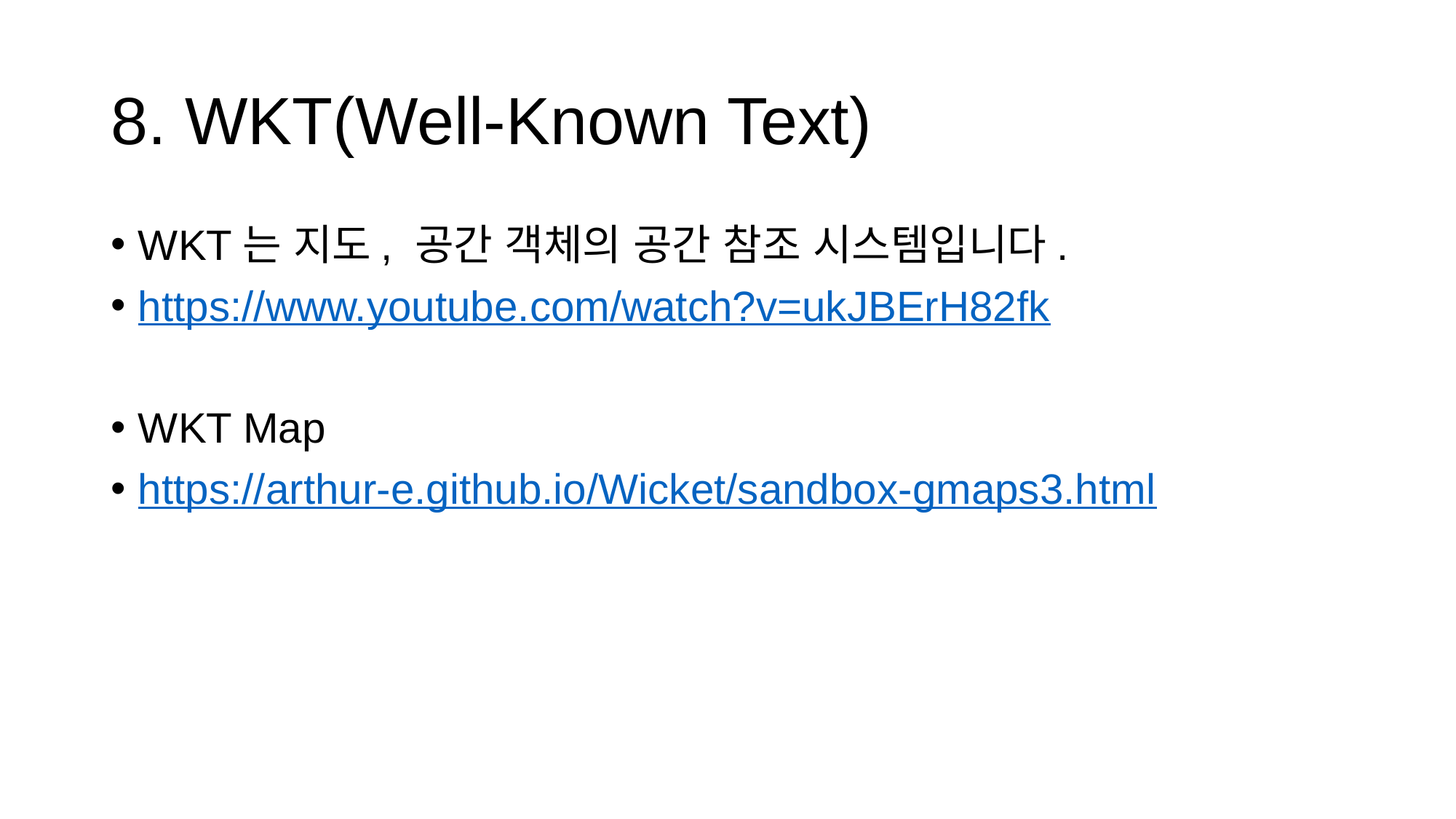

# 8. WKT(Well-Known Text)
WKT는 지도, 공간 객체의 공간 참조 시스템입니다.
https://www.youtube.com/watch?v=ukJBErH82fk

WKT Map
https://arthur-e.github.io/Wicket/sandbox-gmaps3.html